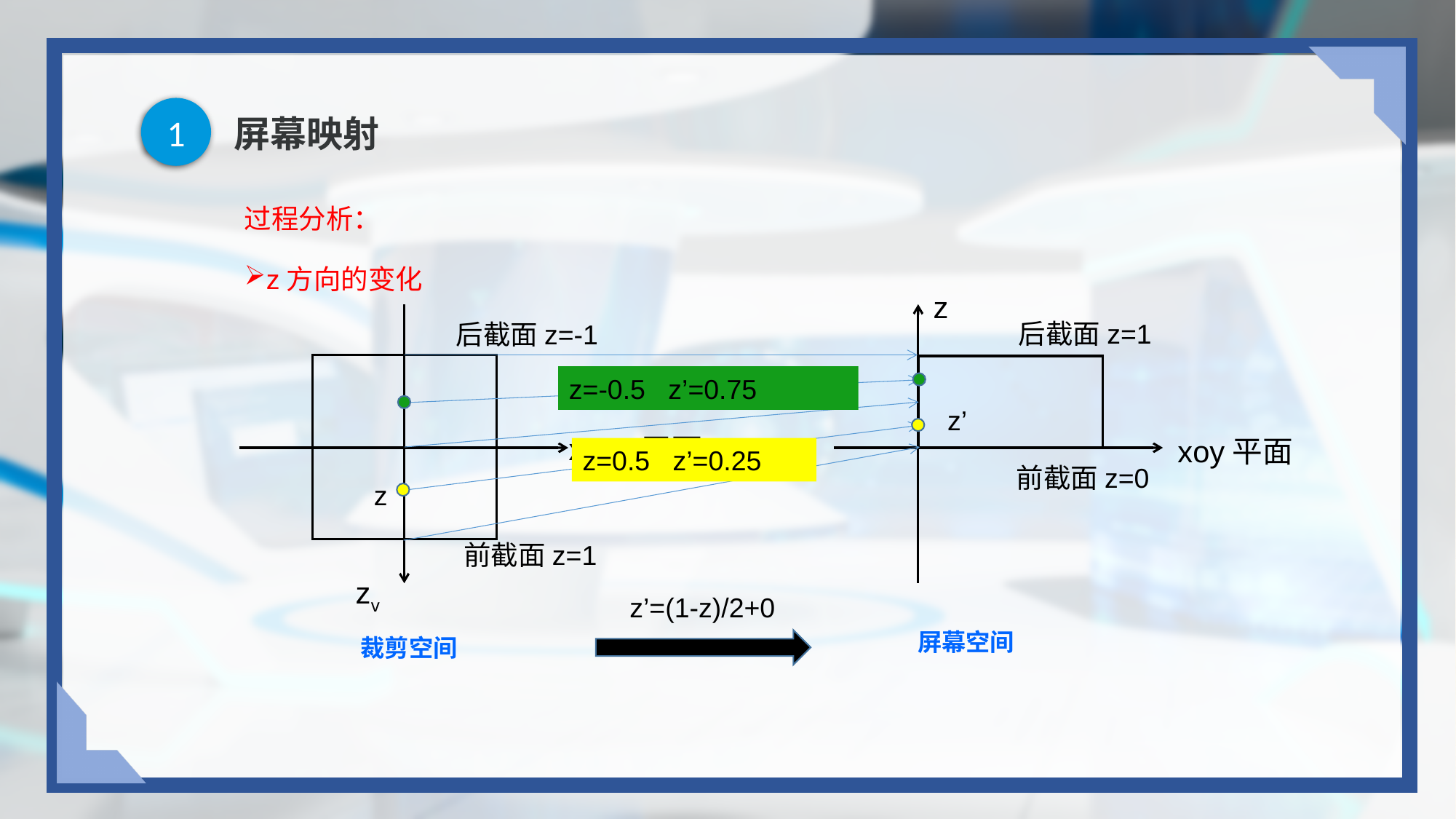

1
# 屏幕映射
过程分析：
z方向的变化
z
后截面z=1
后截面z=-1

z=-0.5   z’=0.75

z’

z=0.5   z’=0.25

xvoyv平面
xoy平面
前截面z=0
z
前截面z=1
zv
z’=(1-z)/2+0

屏幕空间
裁剪空间